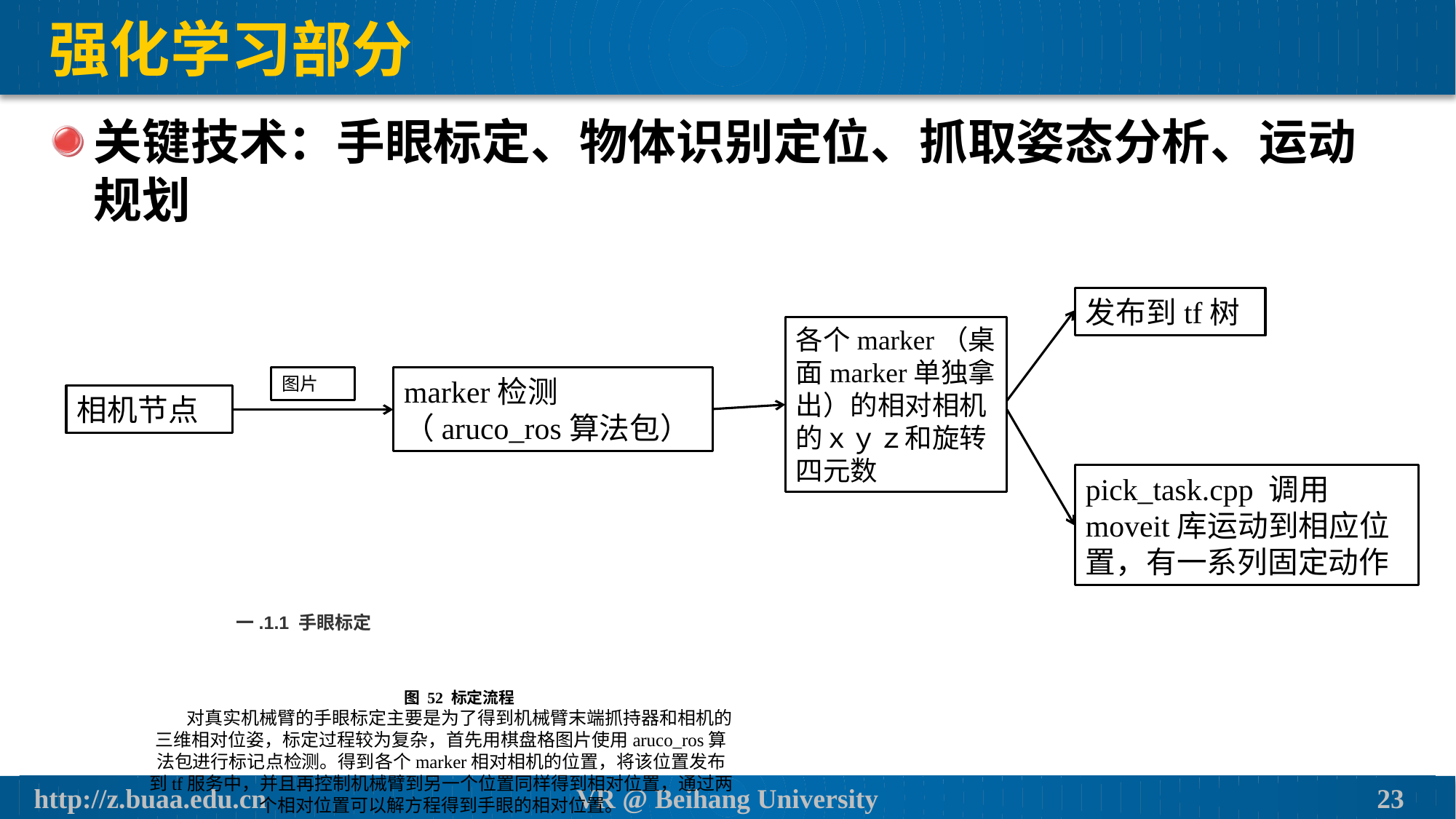

# 强化学习部分
关键技术：手眼标定、物体识别定位、抓取姿态分析、运动规划
发布到tf树
各个marker（桌面marker单独拿出）的相对相机的ｘｙｚ和旋转四元数
图片
marker检测（aruco_ros算法包）
相机节点
pick_task.cpp 调用moveit库运动到相应位置，有一系列固定动作
一.1.1 手眼标定

图 52 标定流程
对真实机械臂的手眼标定主要是为了得到机械臂末端抓持器和相机的三维相对位姿，标定过程较为复杂，首先用棋盘格图片使用aruco_ros算法包进行标记点检测。得到各个marker相对相机的位置，将该位置发布到tf服务中，并且再控制机械臂到另一个位置同样得到相对位置，通过两个相对位置可以解方程得到手眼的相对位置。